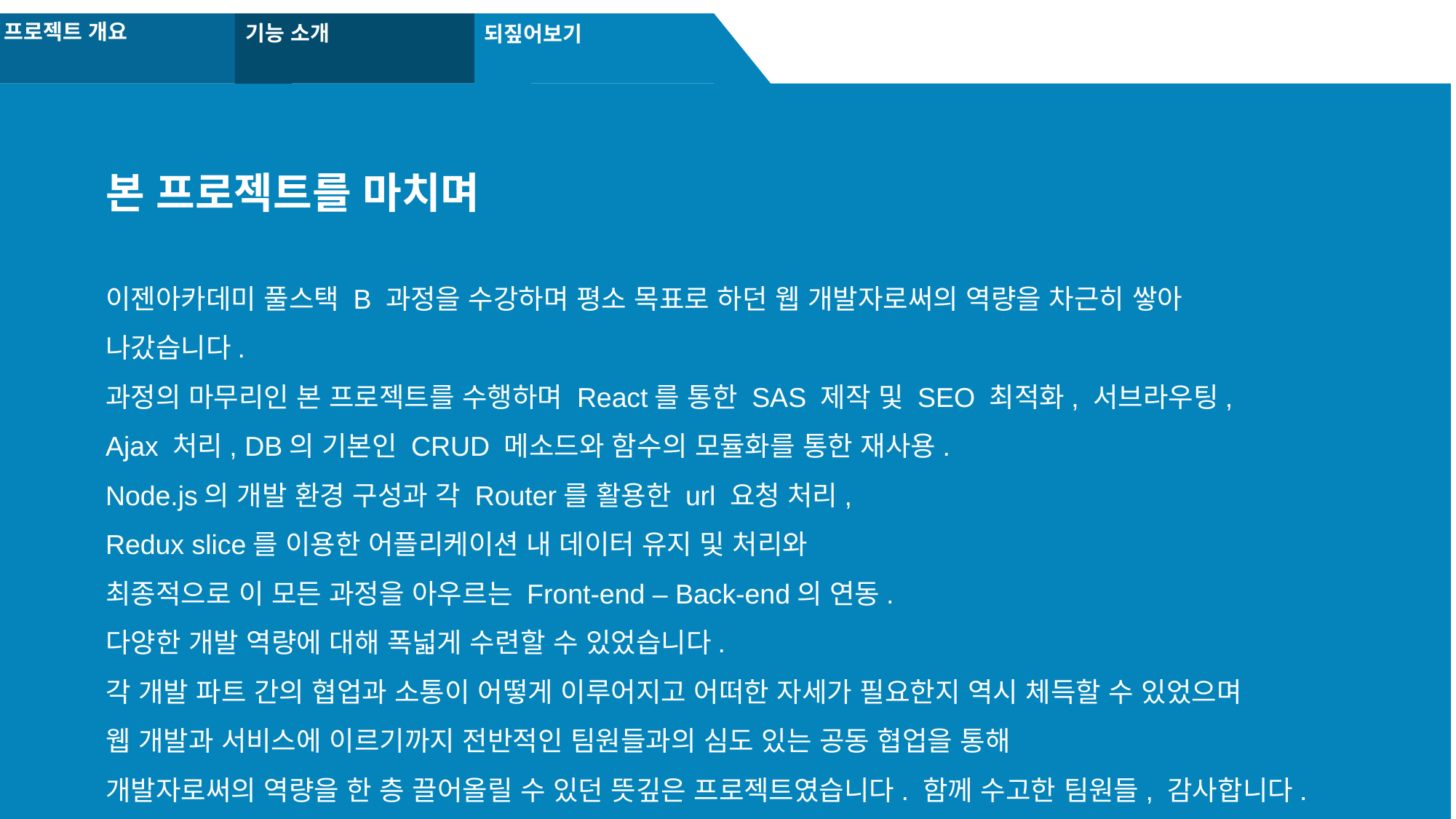

프로젝트 개요

기능 소개
되짚어보기

본 프로젝트를 마치며
이젠아카데미 풀스택 B 과정을 수강하며 평소 목표로 하던 웹 개발자로써의 역량을 차근히 쌓아 나갔습니다.
과정의 마무리인 본 프로젝트를 수행하며 React를 통한 SAS 제작 및 SEO 최적화, 서브라우팅,
Ajax 처리, DB의 기본인 CRUD 메소드와 함수의 모듈화를 통한 재사용.
Node.js의 개발 환경 구성과 각 Router를 활용한 url 요청 처리,
Redux slice를 이용한 어플리케이션 내 데이터 유지 및 처리와
최종적으로 이 모든 과정을 아우르는 Front-end – Back-end의 연동.
다양한 개발 역량에 대해 폭넓게 수련할 수 있었습니다.
각 개발 파트 간의 협업과 소통이 어떻게 이루어지고 어떠한 자세가 필요한지 역시 체득할 수 있었으며
웹 개발과 서비스에 이르기까지 전반적인 팀원들과의 심도 있는 공동 협업을 통해
개발자로써의 역량을 한 층 끌어올릴 수 있던 뜻깊은 프로젝트였습니다. 함께 수고한 팀원들, 감사합니다.